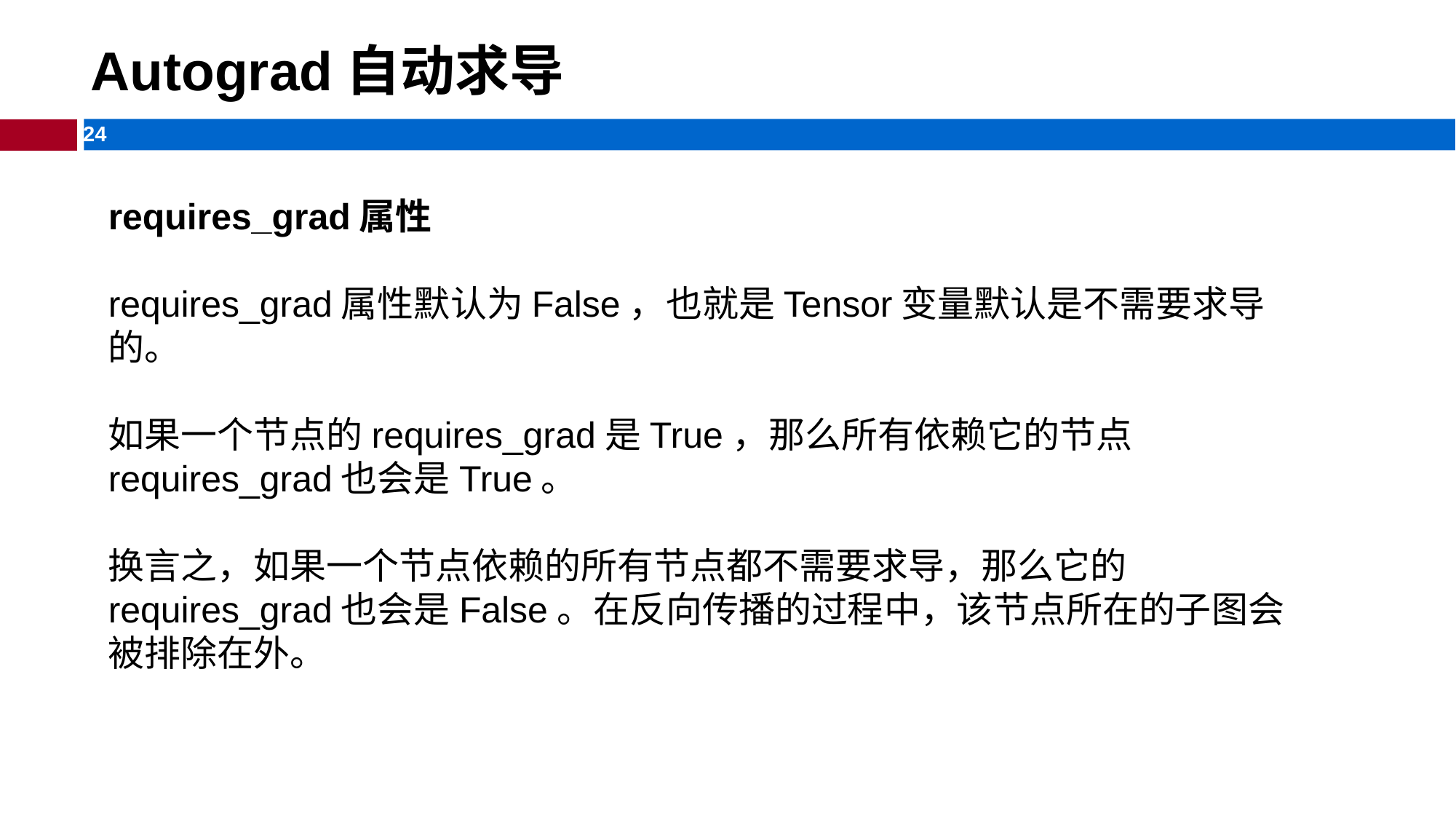

# Autograd自动求导
requires_grad属性

requires_grad属性默认为False，也就是Tensor变量默认是不需要求导的。

如果一个节点的requires_grad是True，那么所有依赖它的节点requires_grad也会是True。

换言之，如果一个节点依赖的所有节点都不需要求导，那么它的requires_grad也会是False。在反向传播的过程中，该节点所在的子图会被排除在外。